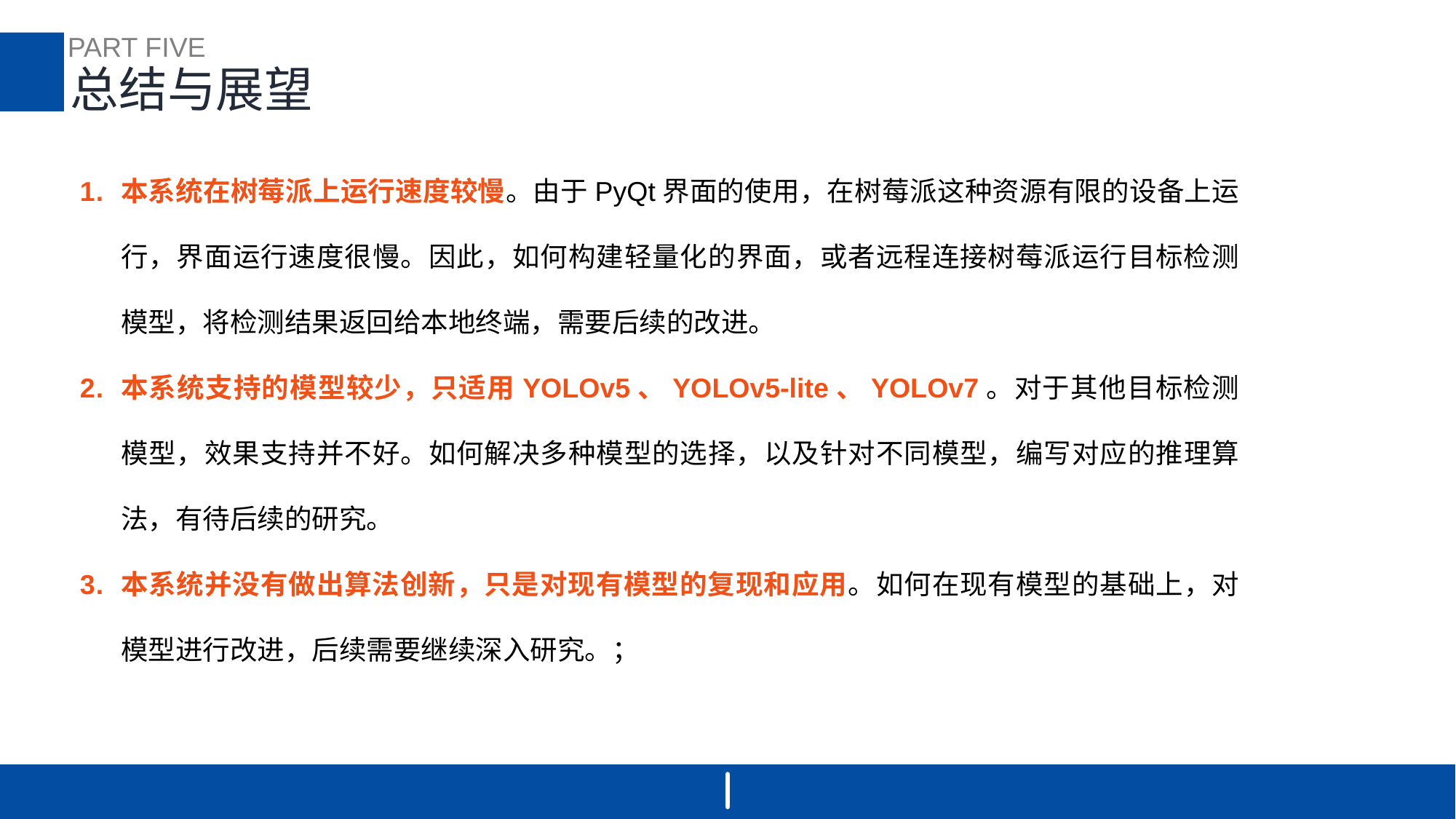

PART FIVE

总结与展望
本系统在树莓派上运行速度较慢。由于PyQt界面的使用，在树莓派这种资源有限的设备上运行，界面运行速度很慢。因此，如何构建轻量化的界面，或者远程连接树莓派运行目标检测模型，将检测结果返回给本地终端，需要后续的改进。
本系统支持的模型较少，只适用YOLOv5、YOLOv5-lite、YOLOv7。对于其他目标检测模型，效果支持并不好。如何解决多种模型的选择，以及针对不同模型，编写对应的推理算法，有待后续的研究。
本系统并没有做出算法创新，只是对现有模型的复现和应用。如何在现有模型的基础上，对模型进行改进，后续需要继续深入研究。；